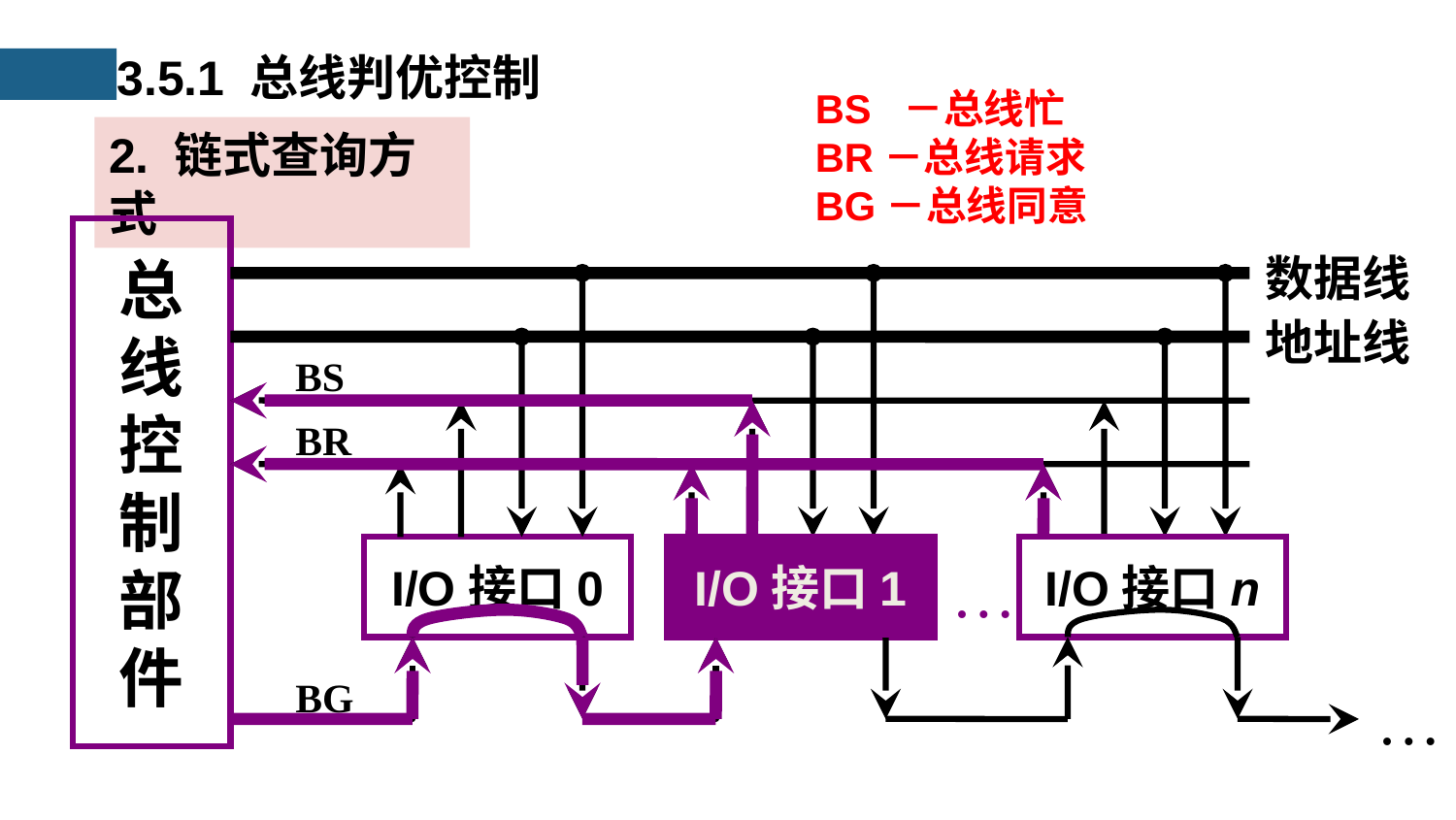

3.5.1 总线判优控制
BS  －总线忙
BR－总线请求
BG－总线同意
数据线
地址线
总
线
控
制
部
件

BS

BR

I/O接口0
I/O接口1
I/O接口n
…

BG
…

2. 链式查询方式

I/O接口1